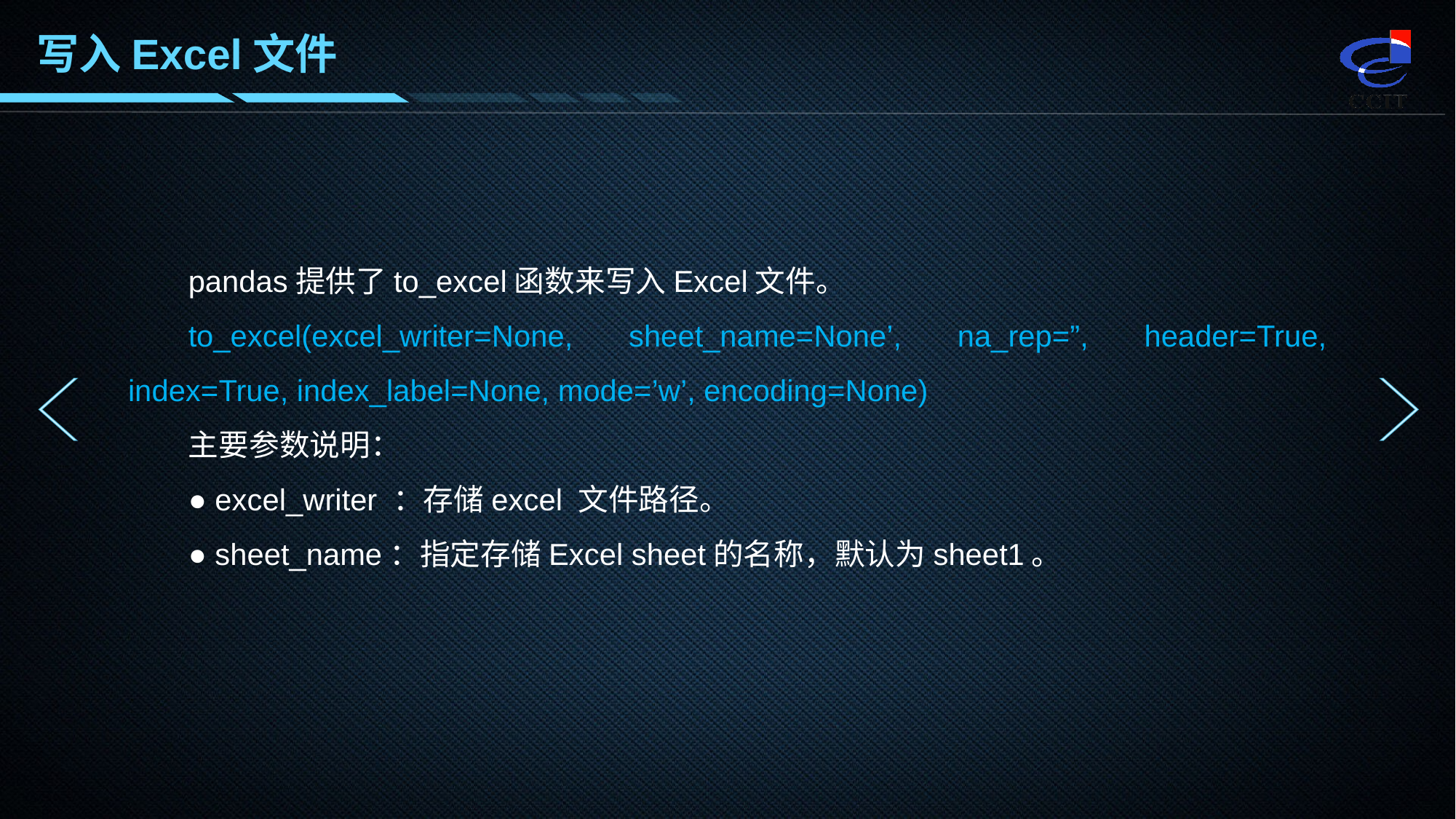

写入Excel文件
pandas提供了to_excel函数来写入Excel文件。
to_excel(excel_writer=None, sheet_name=None’, na_rep=”, header=True, index=True, index_label=None, mode=’w’, encoding=None)
主要参数说明：
● excel_writer ：存储excel 文件路径。
● sheet_name：指定存储Excel sheet的名称，默认为sheet1。